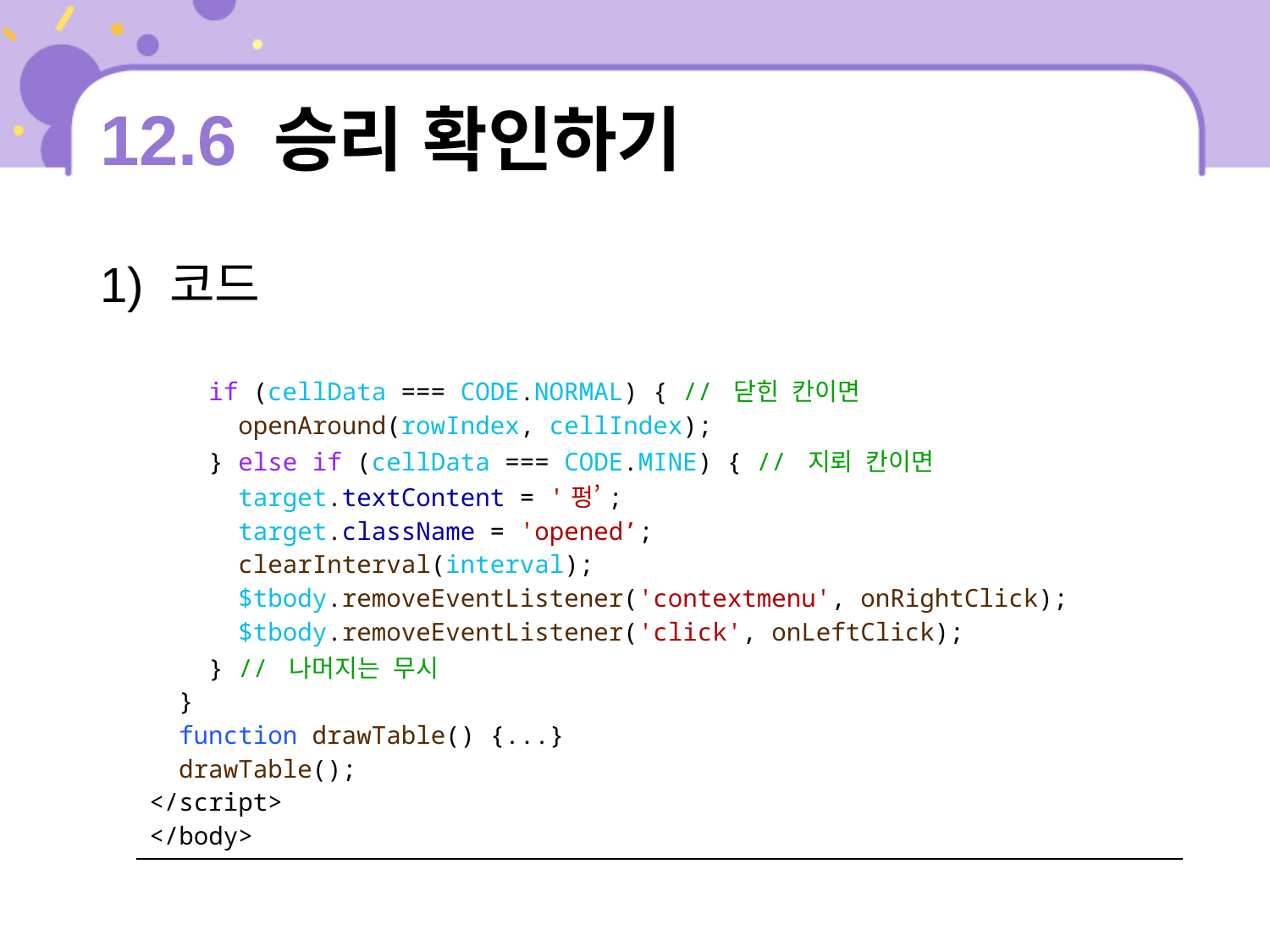

# 12.6 승리 확인하기
1) 코드
| if (cellData === CODE.NORMAL) { // 닫힌 칸이면 openAround(rowIndex, cellIndex); } else if (cellData === CODE.MINE) { // 지뢰 칸이면 target.textContent = '펑’; target.className = 'opened’; clearInterval(interval); $tbody.removeEventListener('contextmenu', onRightClick); $tbody.removeEventListener('click', onLeftClick); } // 나머지는 무시 } function drawTable() {...} drawTable(); </script> </body> |
| --- |